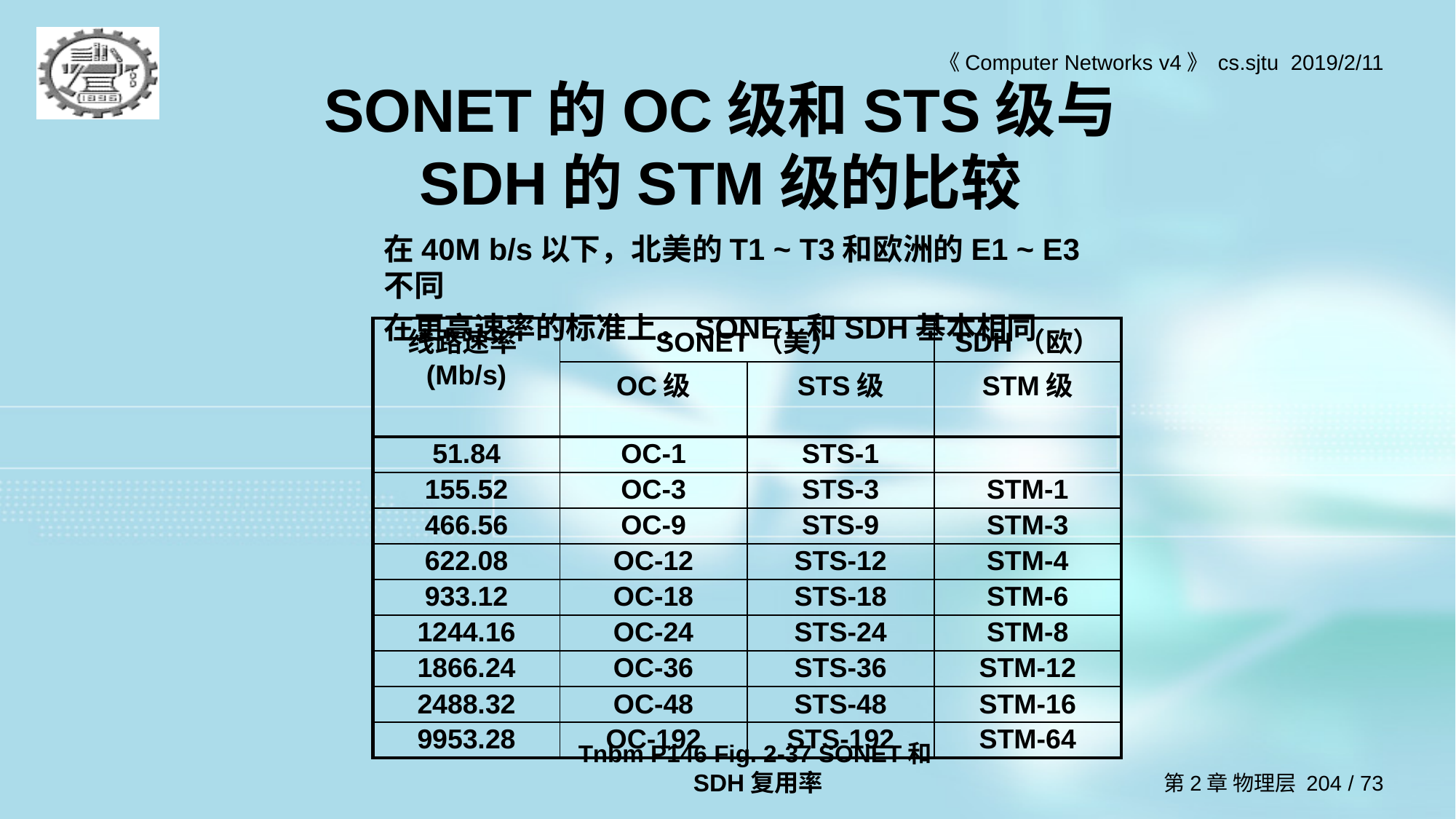

# SONET的OC级和STS级与SDH的STM级的比较
在40M b/s以下，北美的T1 ~ T3和欧洲的E1 ~ E3不同
在更高速率的标准上，SONET和SDH基本相同
| 线路速率(Mb/s) | SONET（美） |  | SDH（欧） |
| --- | --- | --- | --- |
|  | OC级 | STS级 | STM级 |
| 51.84 | OC-1 | STS-1 |  |
| 155.52 | OC-3 | STS-3 | STM-1 |
| 466.56 | OC-9 | STS-9 | STM-3 |
| 622.08 | OC-12 | STS-12 | STM-4 |
| 933.12 | OC-18 | STS-18 | STM-6 |
| 1244.16 | OC-24 | STS-24 | STM-8 |
| 1866.24 | OC-36 | STS-36 | STM-12 |
| 2488.32 | OC-48 | STS-48 | STM-16 |
| 9953.28 | OC-192 | STS-192 | STM-64 |
Tnbm P146 Fig. 2-37 SONET和SDH复用率